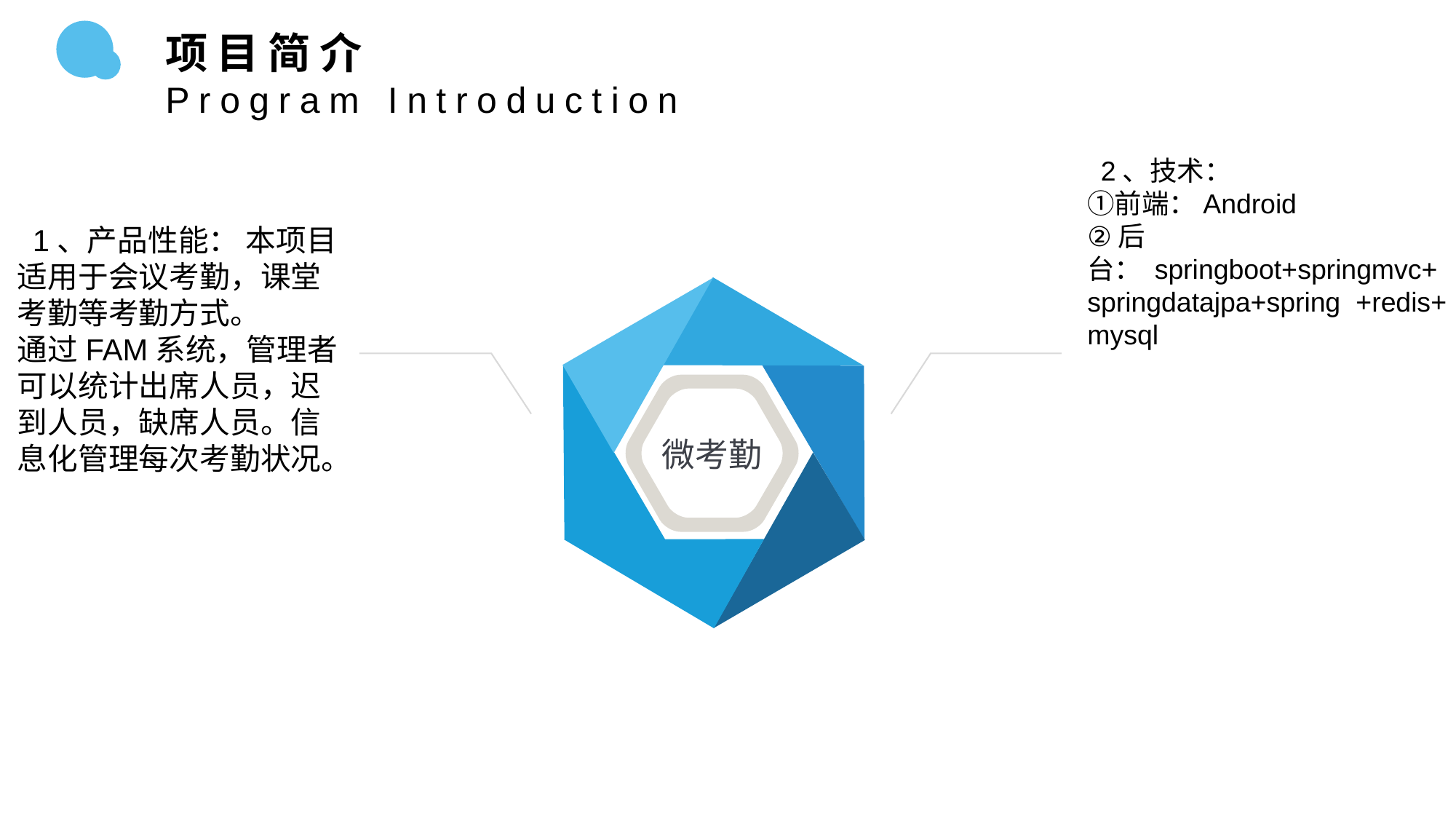

项目简介
Program Introduction
  2、技术：  
①前端：Android        
②后台： springboot+springmvc+springdatajpa+spring  +redis+mysql

  1、产品性能： 本项目适用于会议考勤，课堂考勤等考勤方式。
通过FAM系统，管理者可以统计出席人员，迟到人员，缺席人员。信息化管理每次考勤状况。

微考勤